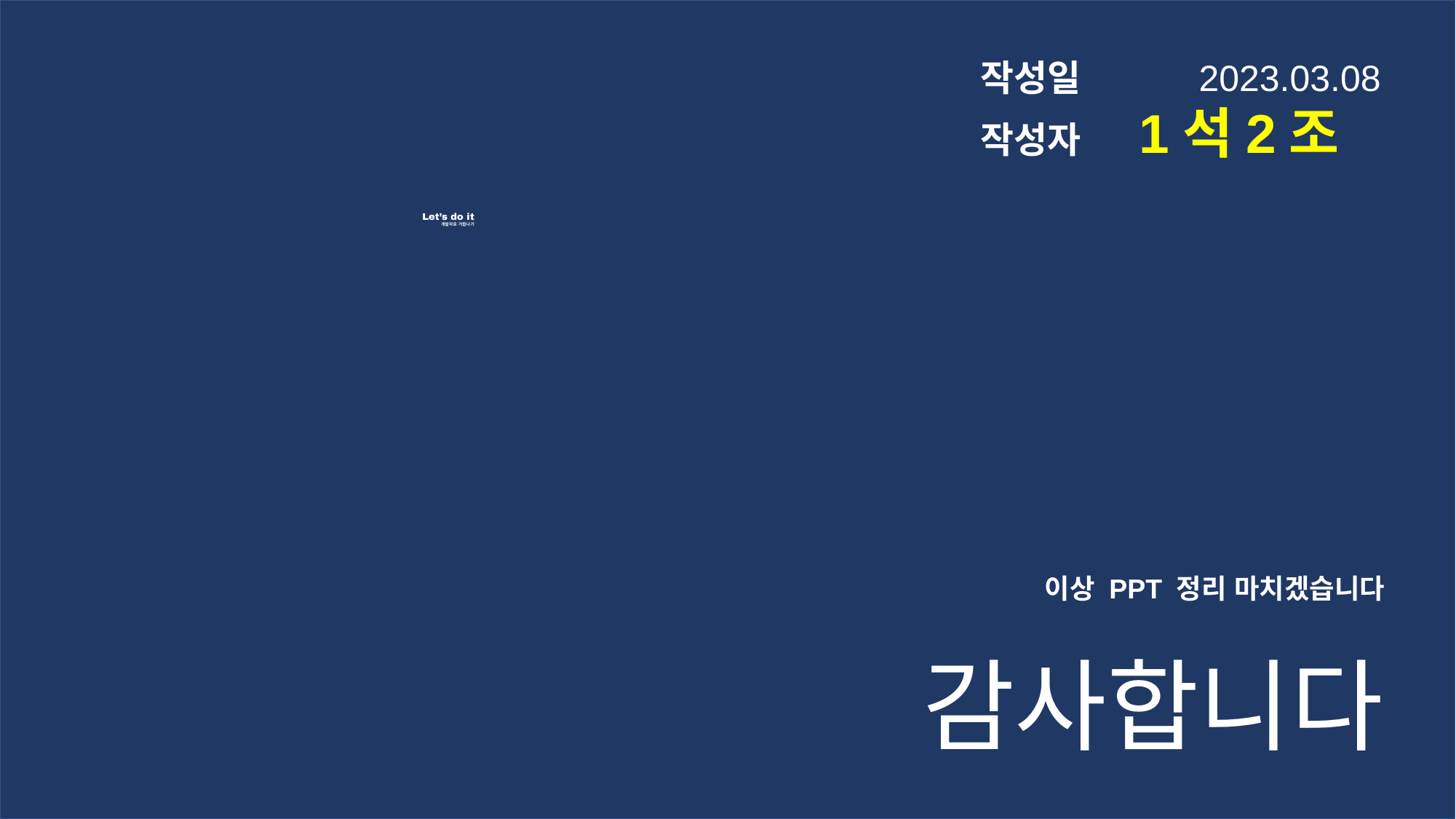

# Let’s do it 개발자로 거듭나기
작성일 	2023.03.08
작성자	    1석2조
이상 PPT 정리 마치겠습니다
감사합니다